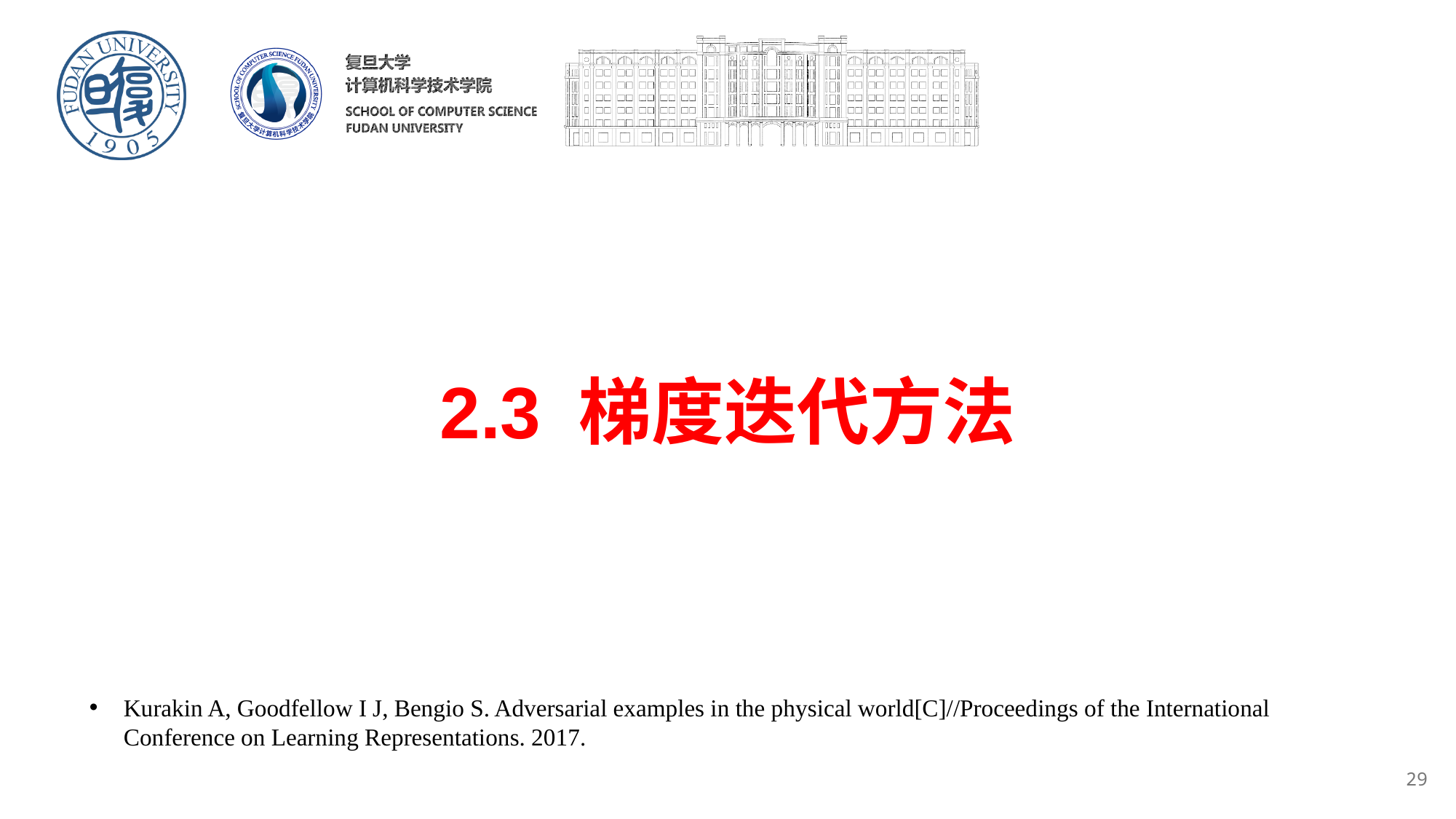

# 2.3 梯度迭代方法
Kurakin A, Goodfellow I J, Bengio S. Adversarial examples in the physical world[C]//Proceedings of the International Conference on Learning Representations. 2017.